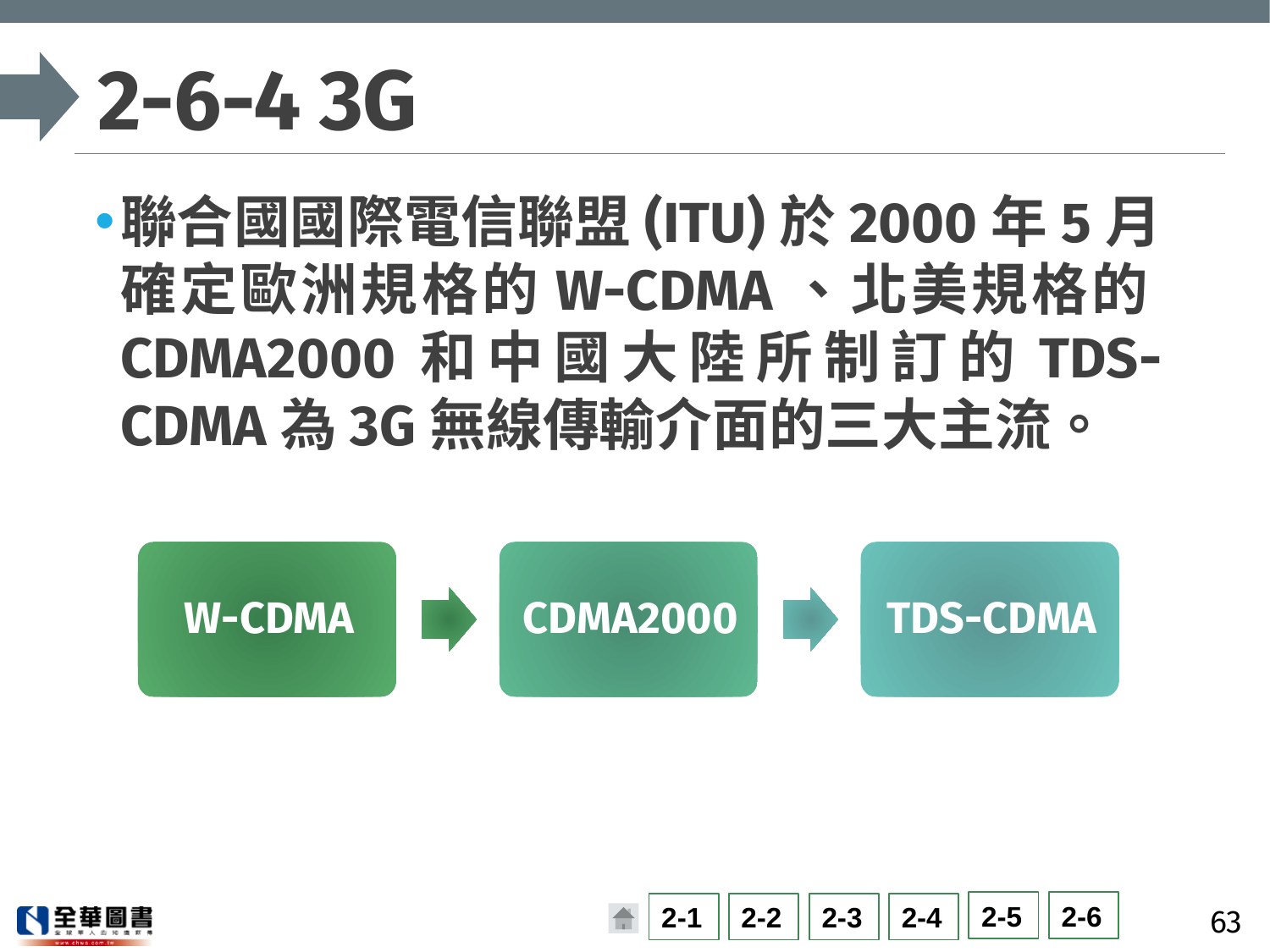

# 2-6-4 3G
聯合國國際電信聯盟(ITU)於2000年5月確定歐洲規格的W-CDMA、北美規格的CDMA2000和中國大陸所制訂的TDS-CDMA為3G無線傳輸介面的三大主流。
W-CDMA

CDMA2000

TDS-CDMA
63